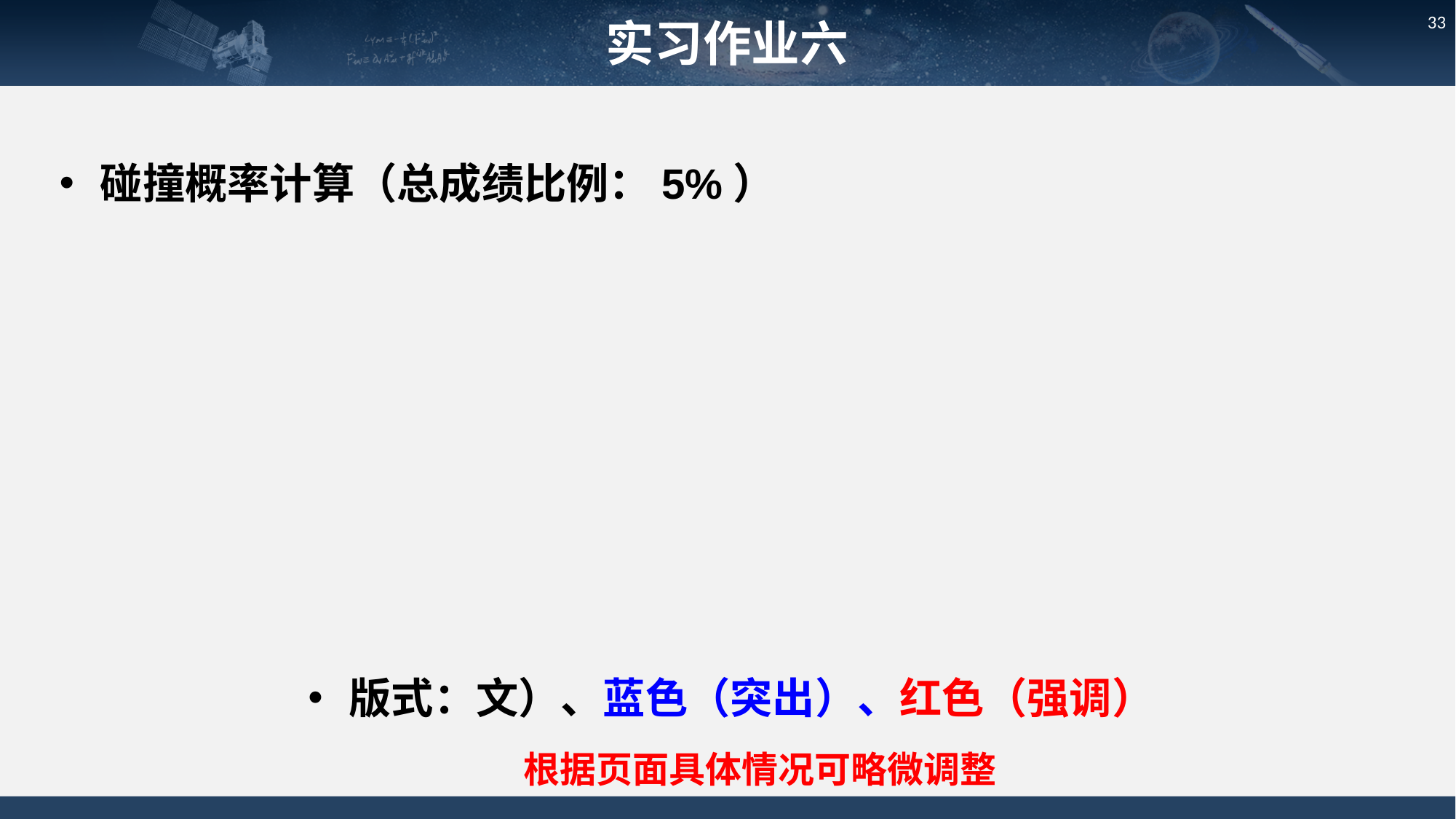

实习作业六
33
碰撞概率计算（总成绩比例：5%）
版式：文）、蓝色（突出）、红色（强调）
根据页面具体情况可略微调整